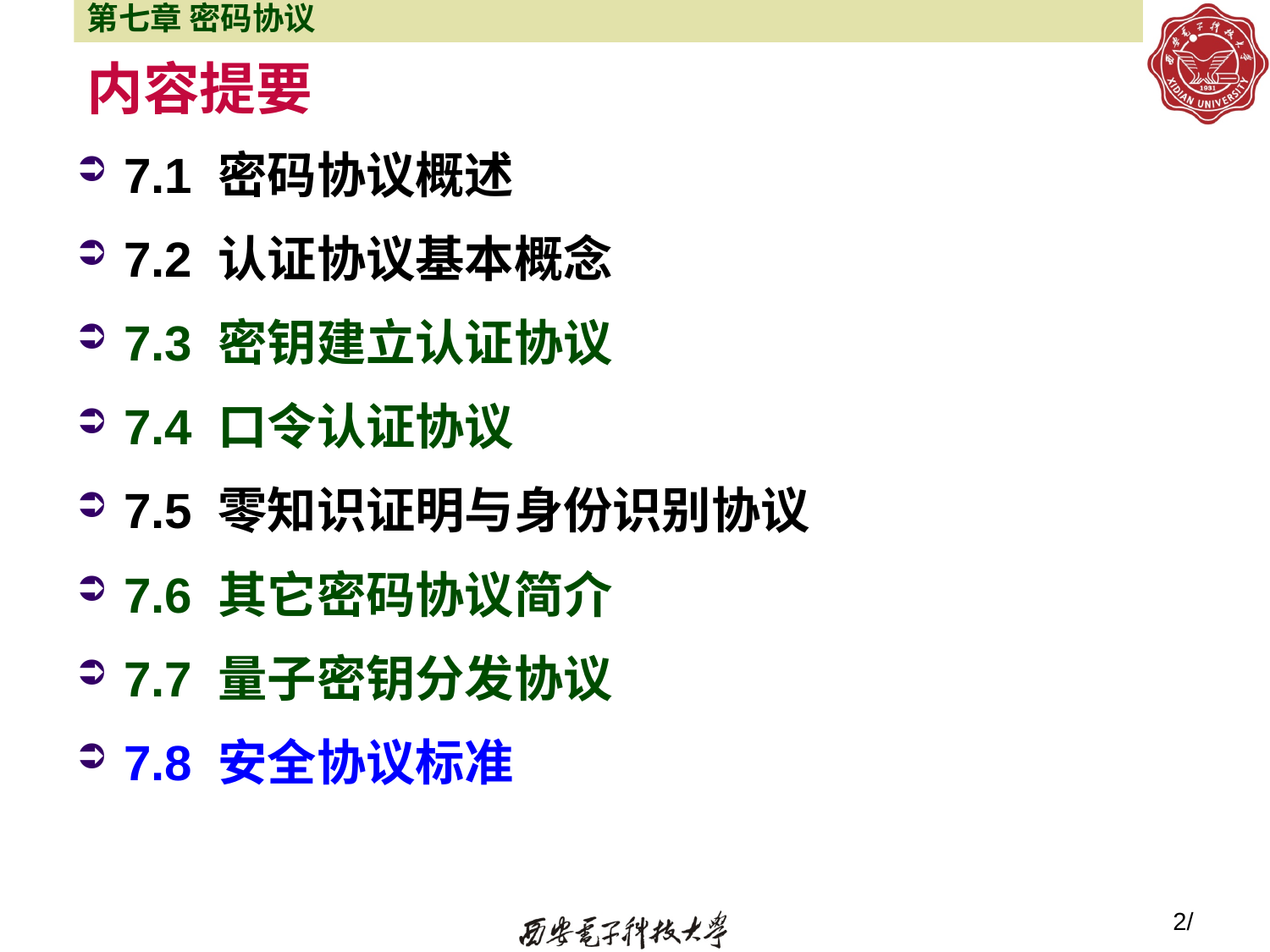

第七章 密码协议
# 内容提要
7.1 密码协议概述
7.2 认证协议基本概念
7.3 密钥建立认证协议
7.4 口令认证协议
7.5 零知识证明与身份识别协议
7.6 其它密码协议简介
7.7 量子密钥分发协议
7.8 安全协议标准
2/